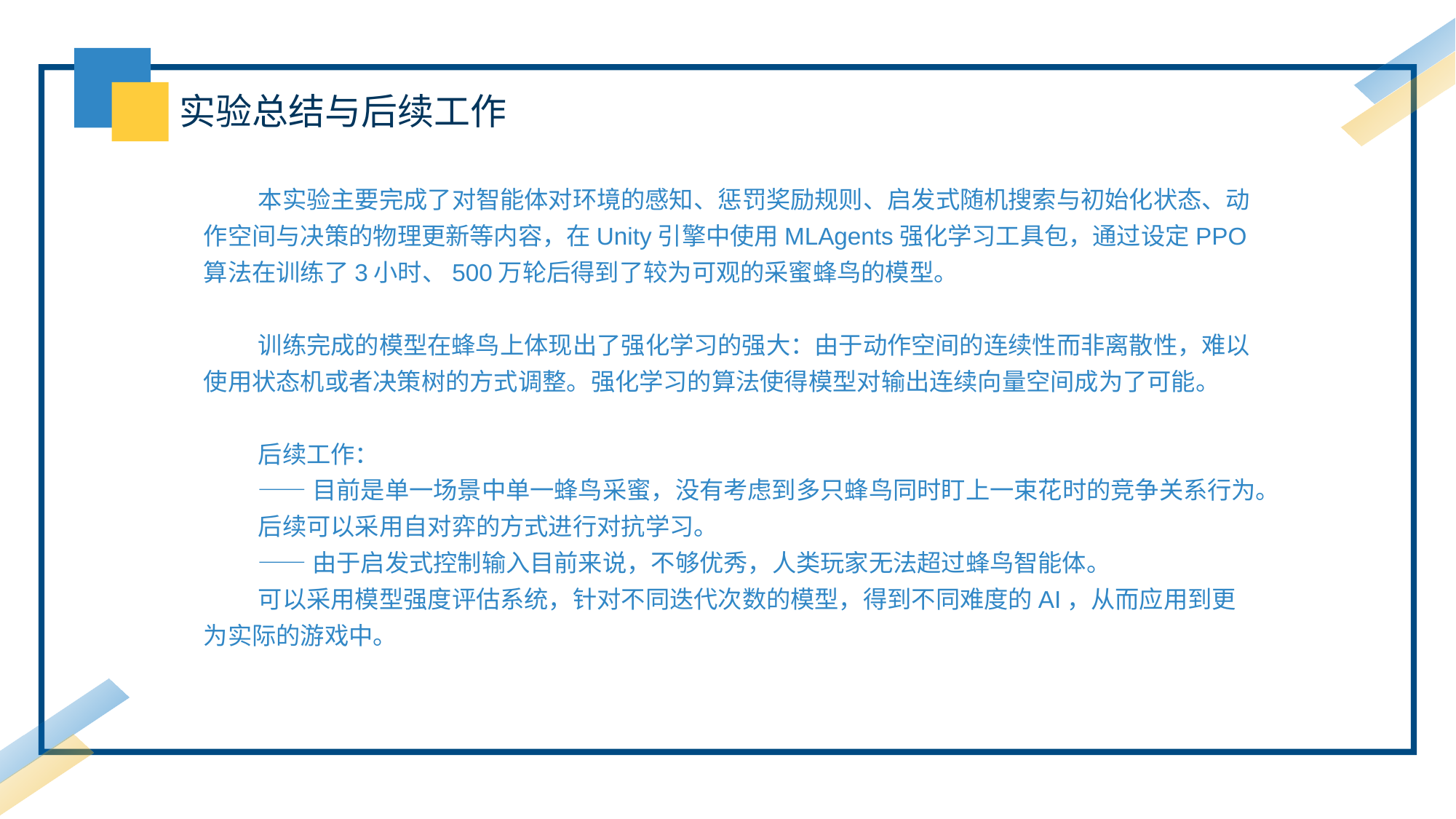

实验总结与后续工作

本实验主要完成了对智能体对环境的感知、惩罚奖励规则、启发式随机搜索与初始化状态、动作空间与决策的物理更新等内容，在Unity引擎中使用MLAgents强化学习工具包，通过设定PPO算法在训练了3小时、500万轮后得到了较为可观的采蜜蜂鸟的模型。

训练完成的模型在蜂鸟上体现出了强化学习的强大：由于动作空间的连续性而非离散性，难以使用状态机或者决策树的方式调整。强化学习的算法使得模型对输出连续向量空间成为了可能。

后续工作：
——目前是单一场景中单一蜂鸟采蜜，没有考虑到多只蜂鸟同时盯上一束花时的竞争关系行为。
后续可以采用自对弈的方式进行对抗学习。
——由于启发式控制输入目前来说，不够优秀，人类玩家无法超过蜂鸟智能体。
可以采用模型强度评估系统，针对不同迭代次数的模型，得到不同难度的AI，从而应用到更为实际的游戏中。